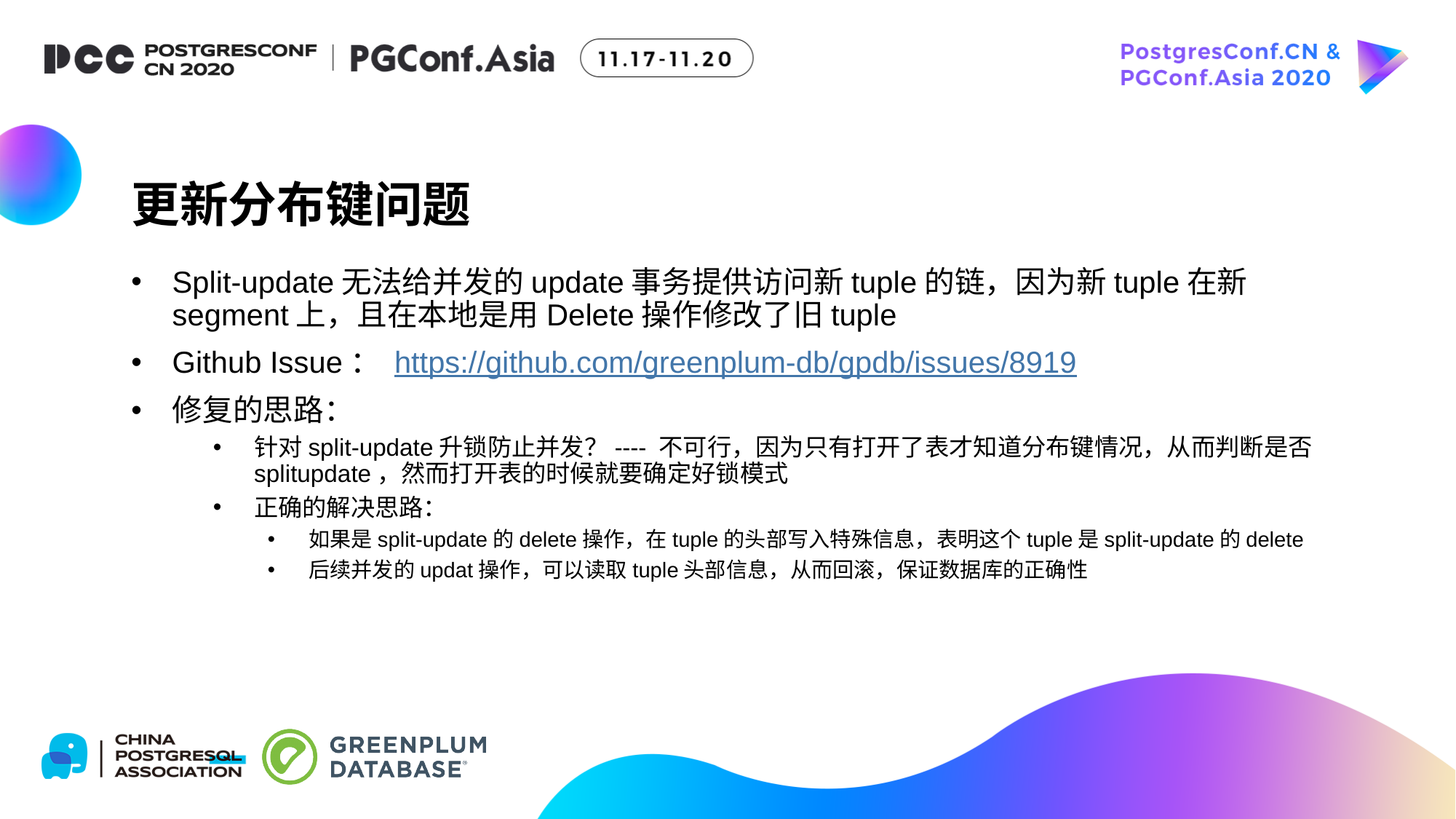

# 更新分布键问题
Split-update无法给并发的update事务提供访问新tuple的链，因为新tuple在新segment上，且在本地是用Delete操作修改了旧tuple
Github Issue： https://github.com/greenplum-db/gpdb/issues/8919
修复的思路：
针对split-update升锁防止并发？---- 不可行，因为只有打开了表才知道分布键情况，从而判断是否splitupdate，然而打开表的时候就要确定好锁模式
正确的解决思路：
如果是split-update的delete操作，在tuple的头部写入特殊信息，表明这个tuple是split-update的delete
后续并发的updat操作，可以读取tuple头部信息，从而回滚，保证数据库的正确性